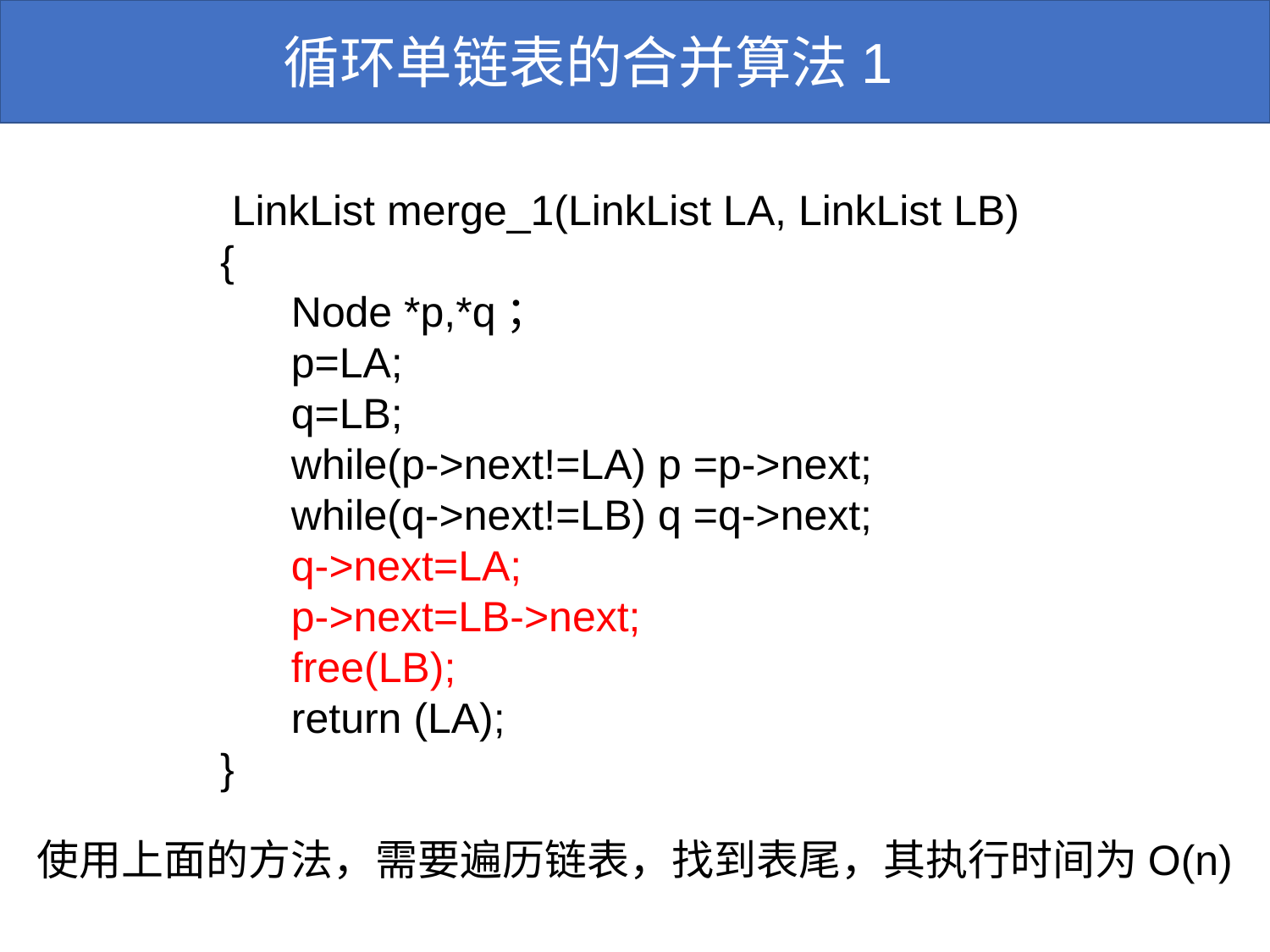

循环单链表的合并算法1
 LinkList merge_1(LinkList LA, LinkList LB)
{
      Node *p,*q；
      p=LA;
      q=LB;
      while(p->next!=LA) p =p->next;
      while(q->next!=LB) q =q->next;
      q->next=LA;
      p->next=LB->next;
      free(LB);
      return (LA);
}
使用上面的方法，需要遍历链表，找到表尾，其执行时间为O(n)
45